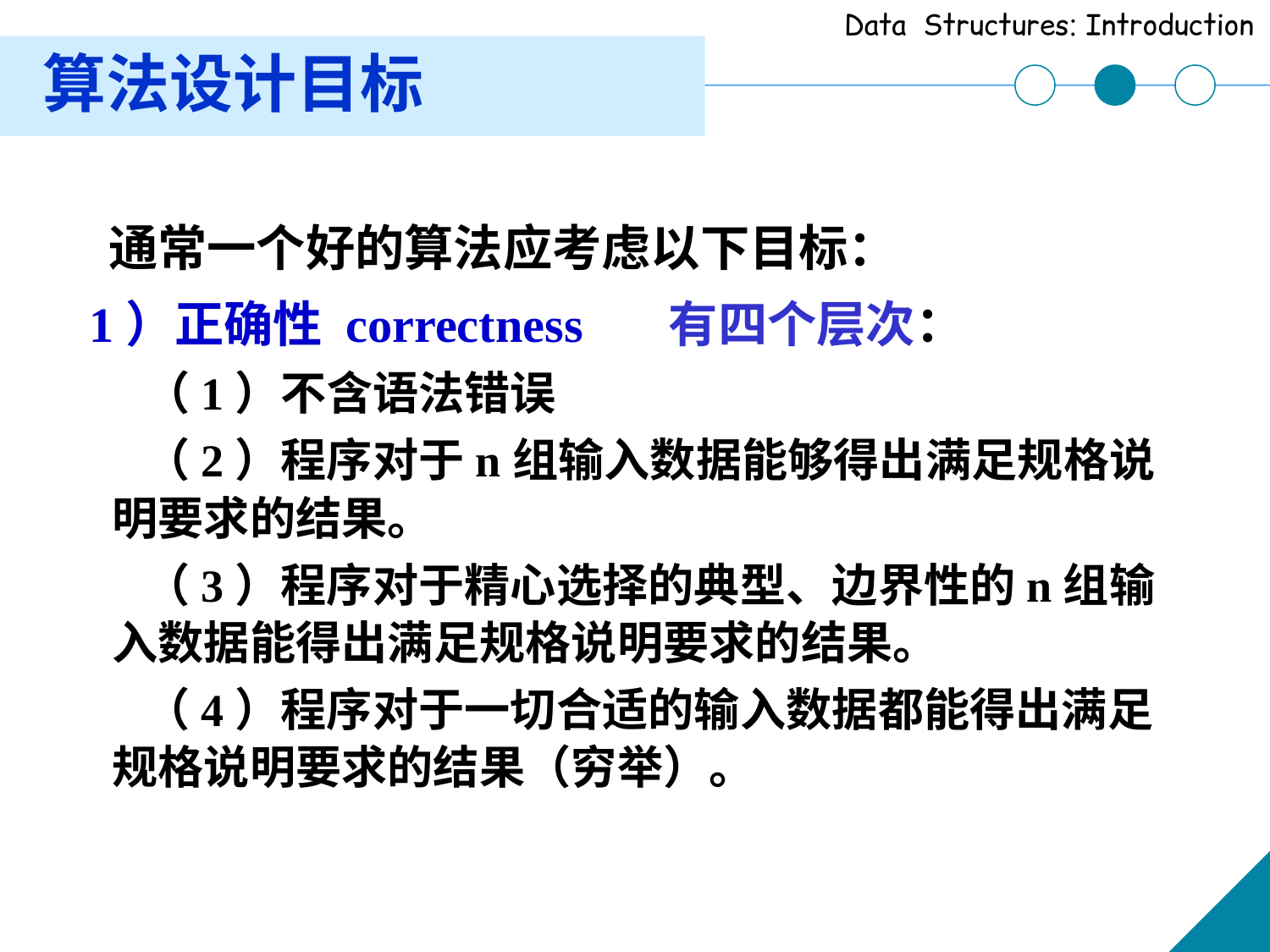

# 算法设计目标

  通常一个好的算法应考虑以下目标：
  1）正确性 correctness      有四个层次：
  （1）不含语法错误
  （2）程序对于n组输入数据能够得出满足规格说明要求的结果。
  （3）程序对于精心选择的典型、边界性的n组输入数据能得出满足规格说明要求的结果。
  （4）程序对于一切合适的输入数据都能得出满足规格说明要求的结果（穷举）。